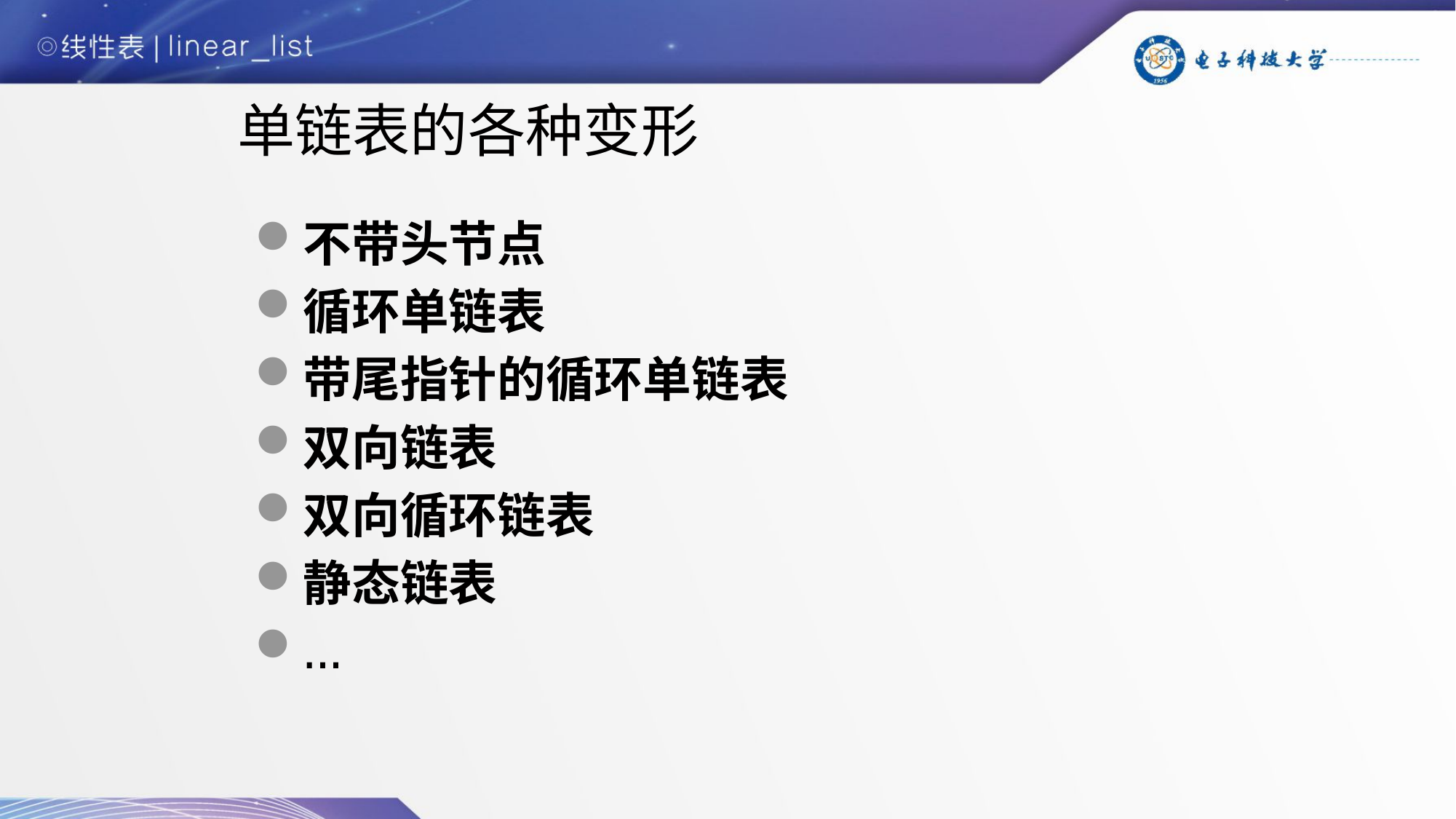

单链表的各种变形
不带头节点
循环单链表
带尾指针的循环单链表
双向链表
双向循环链表
静态链表
…